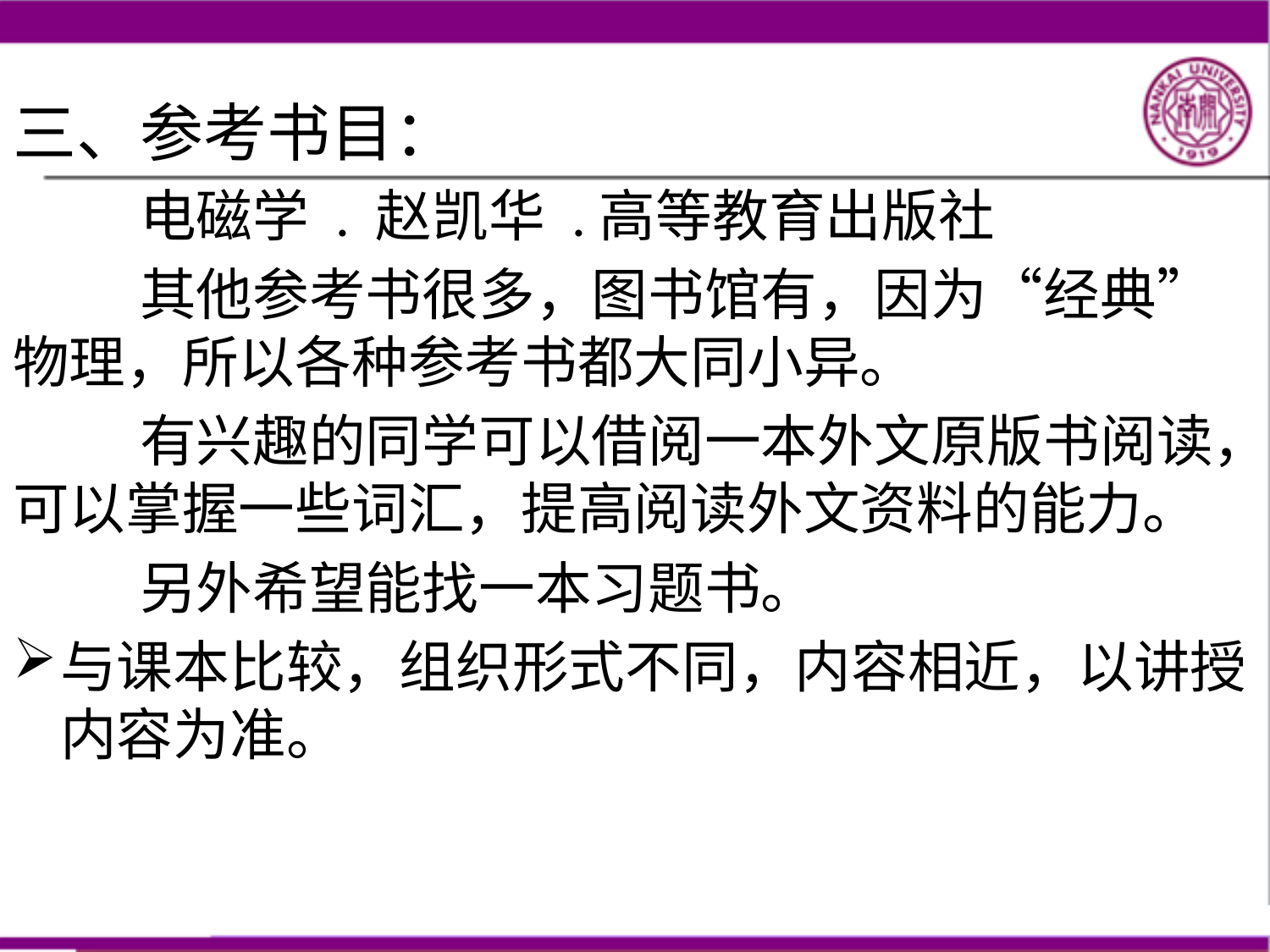

三、参考书目：
	电磁学 . 赵凯华 .高等教育出版社
	其他参考书很多，图书馆有，因为“经典”物理，所以各种参考书都大同小异。
	有兴趣的同学可以借阅一本外文原版书阅读，可以掌握一些词汇，提高阅读外文资料的能力。
	另外希望能找一本习题书。
与课本比较，组织形式不同，内容相近，以讲授内容为准。